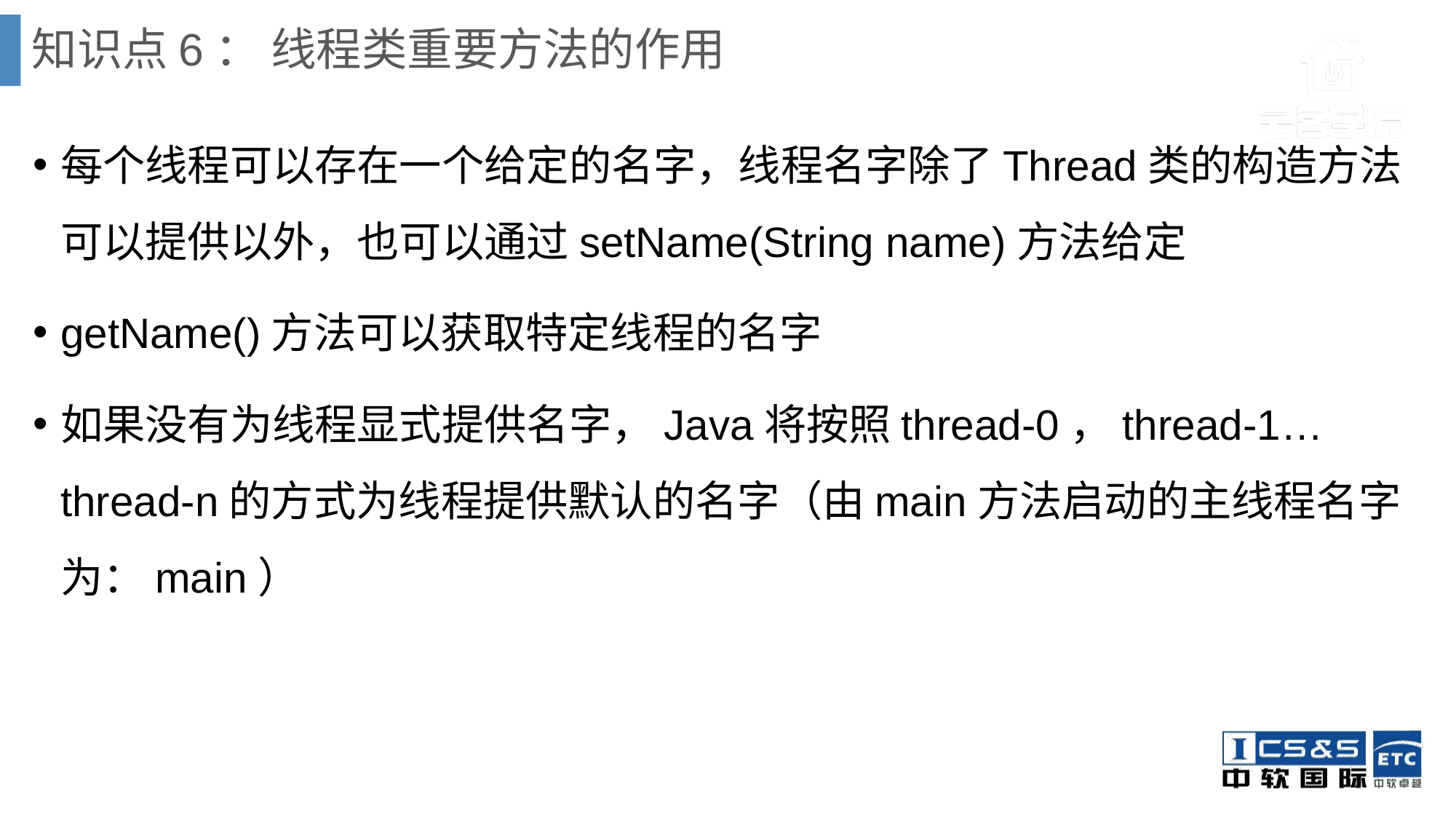

# 知识点6： 线程类重要方法的作用
每个线程可以存在一个给定的名字，线程名字除了Thread类的构造方法可以提供以外，也可以通过setName(String name)方法给定
getName()方法可以获取特定线程的名字
如果没有为线程显式提供名字，Java将按照thread-0，thread-1…thread-n的方式为线程提供默认的名字（由main方法启动的主线程名字为：main）